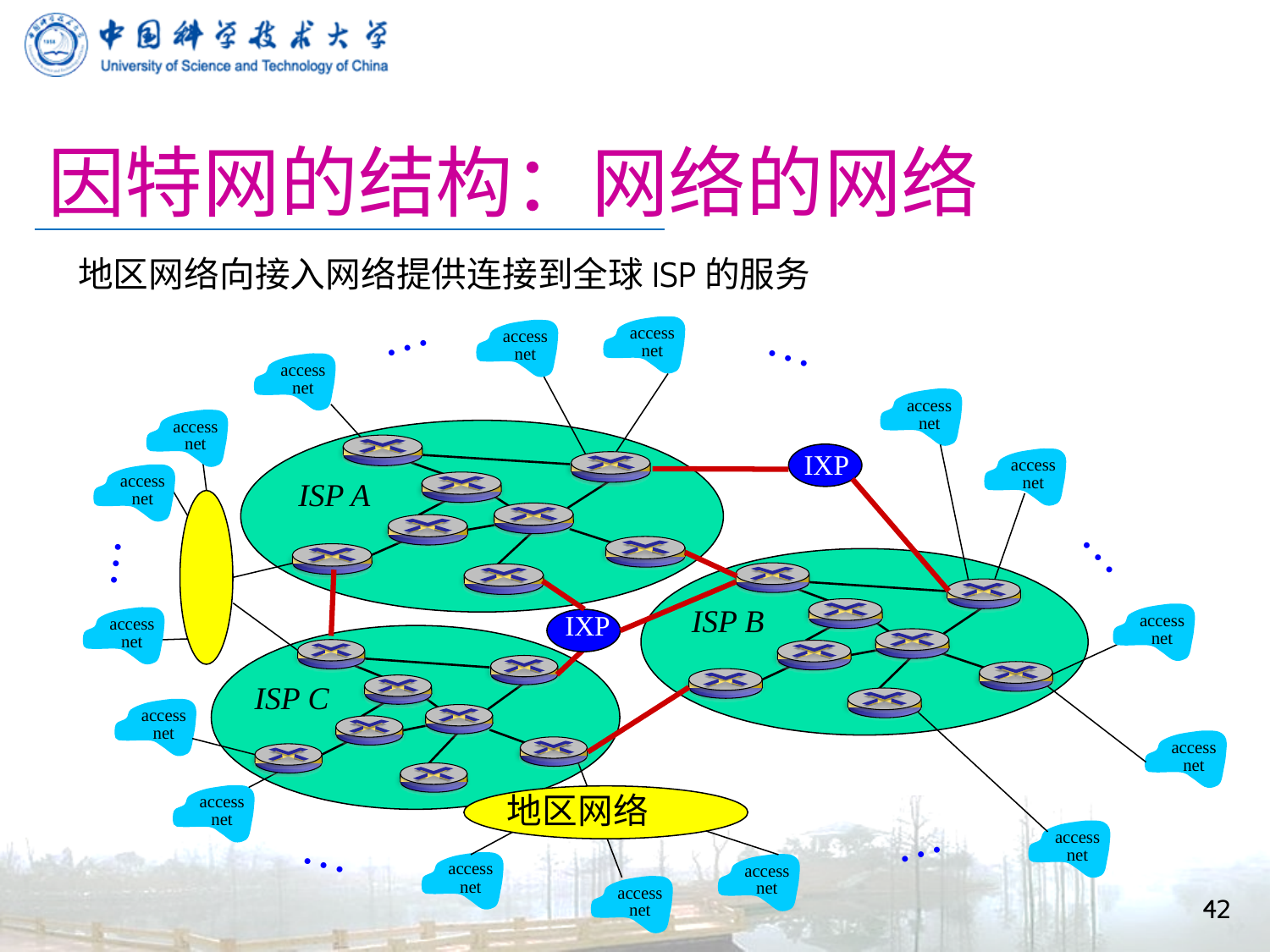

# 因特网的结构：网络的网络
地区网络向接入网络提供连接到全球ISP的服务
…
…

access
net

access
net

access
net

access
net

access
net

IXP

access
net

access
net
ISP A

…

…

IXP

ISP B

access
net

access
net

ISP C

access
net

access
net

地区网络

access
net

access
net
…
…

access
net

access
net
42

access
net